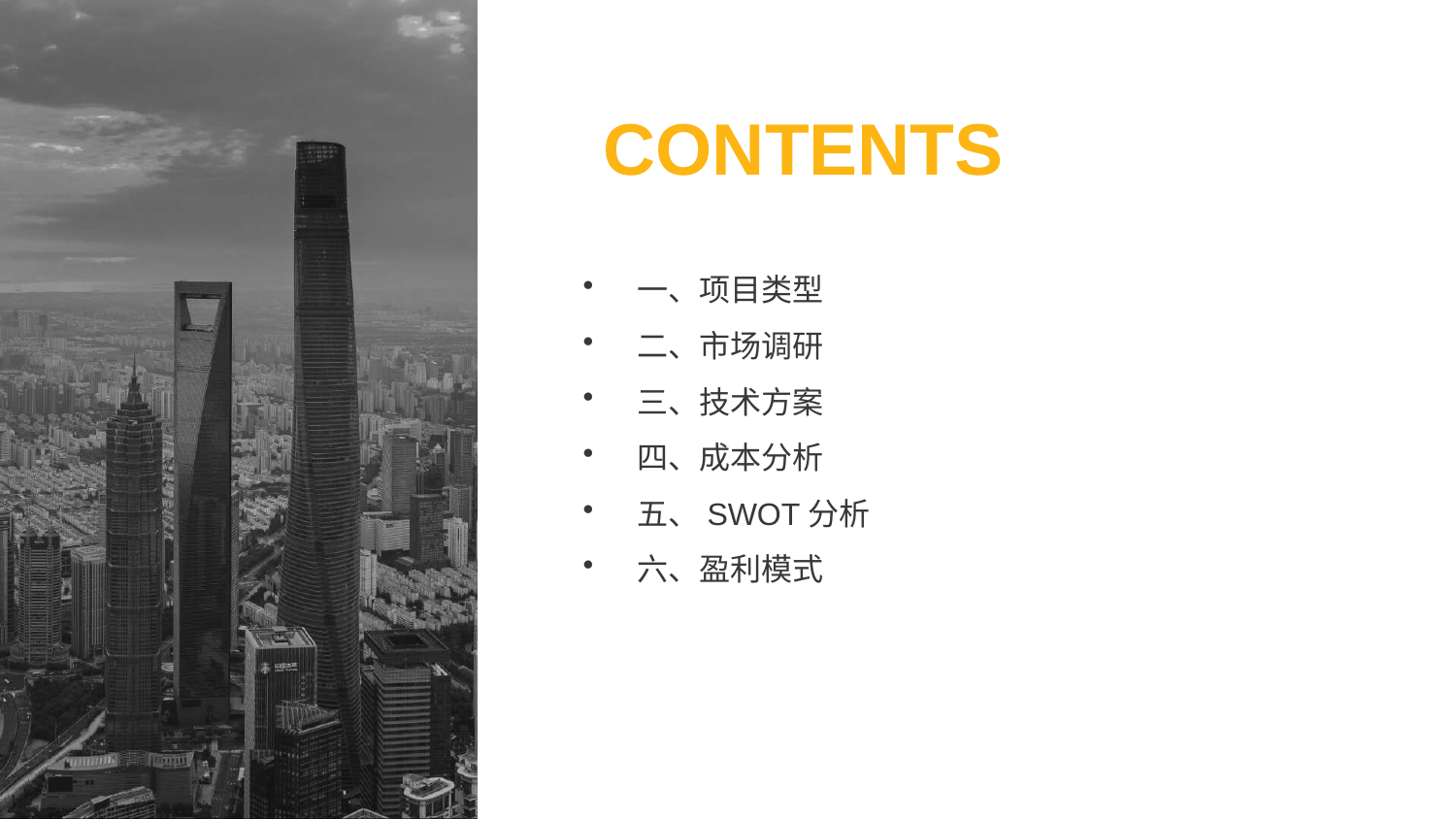

CONTENTS
一、项目类型
二、市场调研
三、技术方案
四、成本分析
五、SWOT分析
六、盈利模式